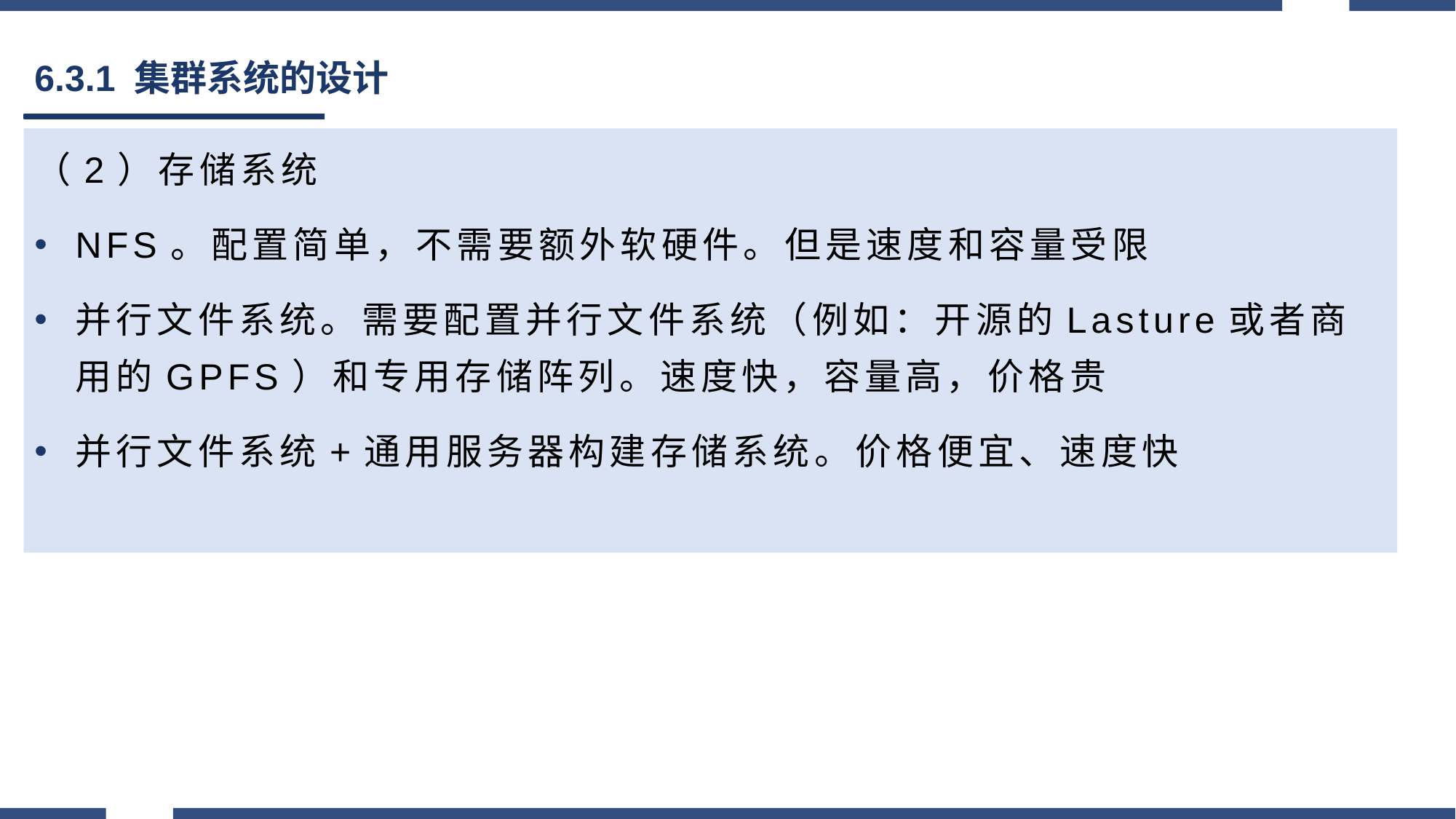

# 6.3.1 集群系统的设计
（2）存储系统
NFS。配置简单，不需要额外软硬件。但是速度和容量受限
并行文件系统。需要配置并行文件系统（例如：开源的Lasture或者商用的GPFS）和专用存储阵列。速度快，容量高，价格贵
并行文件系统+通用服务器构建存储系统。价格便宜、速度快